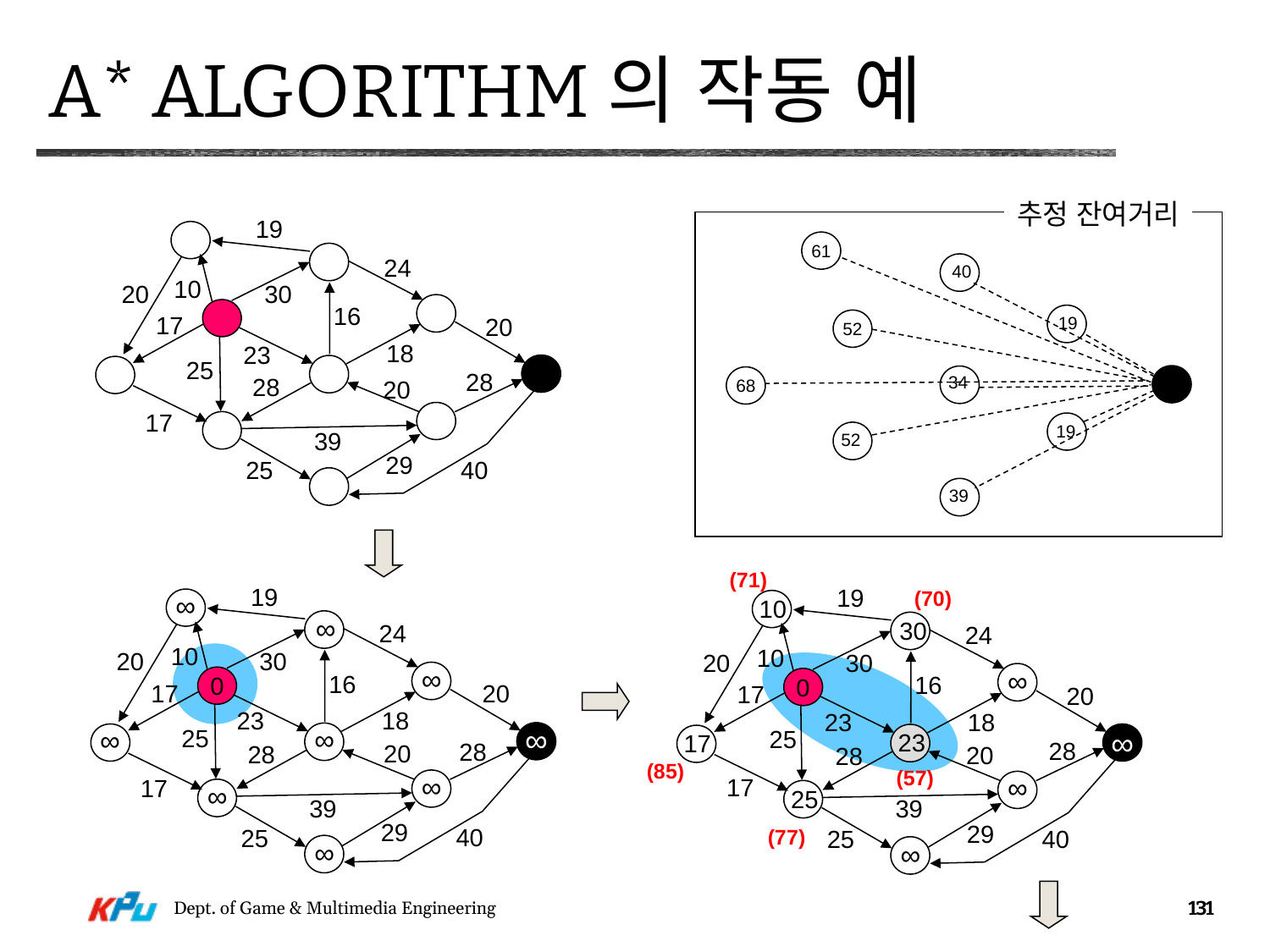

# A* Algorithm의 작동 예

추정 잔여거리
19

61

24

40

10
20
30

16

17

20
19
52

18
23

25

28

34
28

68
20

17

19
39

52

29
40
25

39

(71)
19
19
(70)
∞
10

∞
∞

30

24

24

10
10
∞
20
30
20
30

∞
∞

16

16
0
0
20
17
17
20

23
18
23
18

∞
∞
25
∞
25
23
17

∞

28
28
20
28
20
28

(85)

(57)

∞
∞
17
17

∞
25

39
39

29
29
40
25
(77)
40
25
∞
∞

Dept. of Game & Multimedia Engineering
131